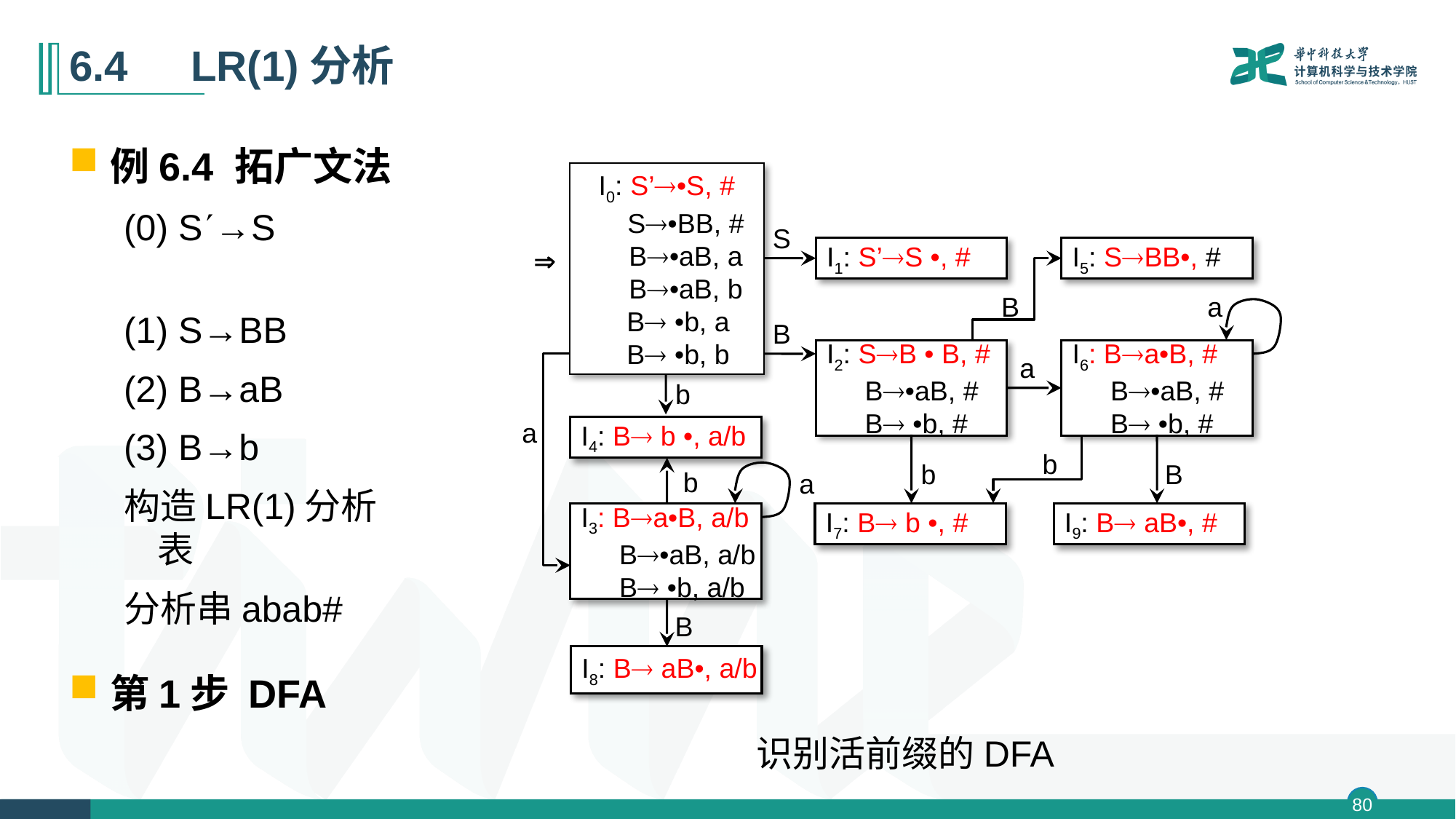

# 6.4　LR(1)分析
例6.4 拓广文法
(0) S′→S
(1) S→BB
(2) B→aB
(3) B→b
构造LR(1)分析表
分析串abab#
第1步 DFA
I0: S’→•S, #
     S→•BB, #
          B→•aB, a
     B→•aB, b
   B→ •b, a
   B→ •b, b
S

⇒
I0: S’→•S, #
     S→•BB, #
     B→•aB, a/b
     B→ •b, a/b
I1: S’→S •, #
I5: S→BB•, #

B
a

B

I2: S→B • B, #
     B→•aB, #
     B→ •b, #
I6: B→a•B, #
     B→•aB, #
     B→ •b, #

a
a

b
I4: B→ b •, a/b

b

b

B

b

a
I7: B→ b •, #
I9: B→ aB•, #
I3: B→a•B, a/b
     B→•aB, a/b
     B→ •b, a/b

B
I8: B→ aB•, a/b
识别活前缀的DFA